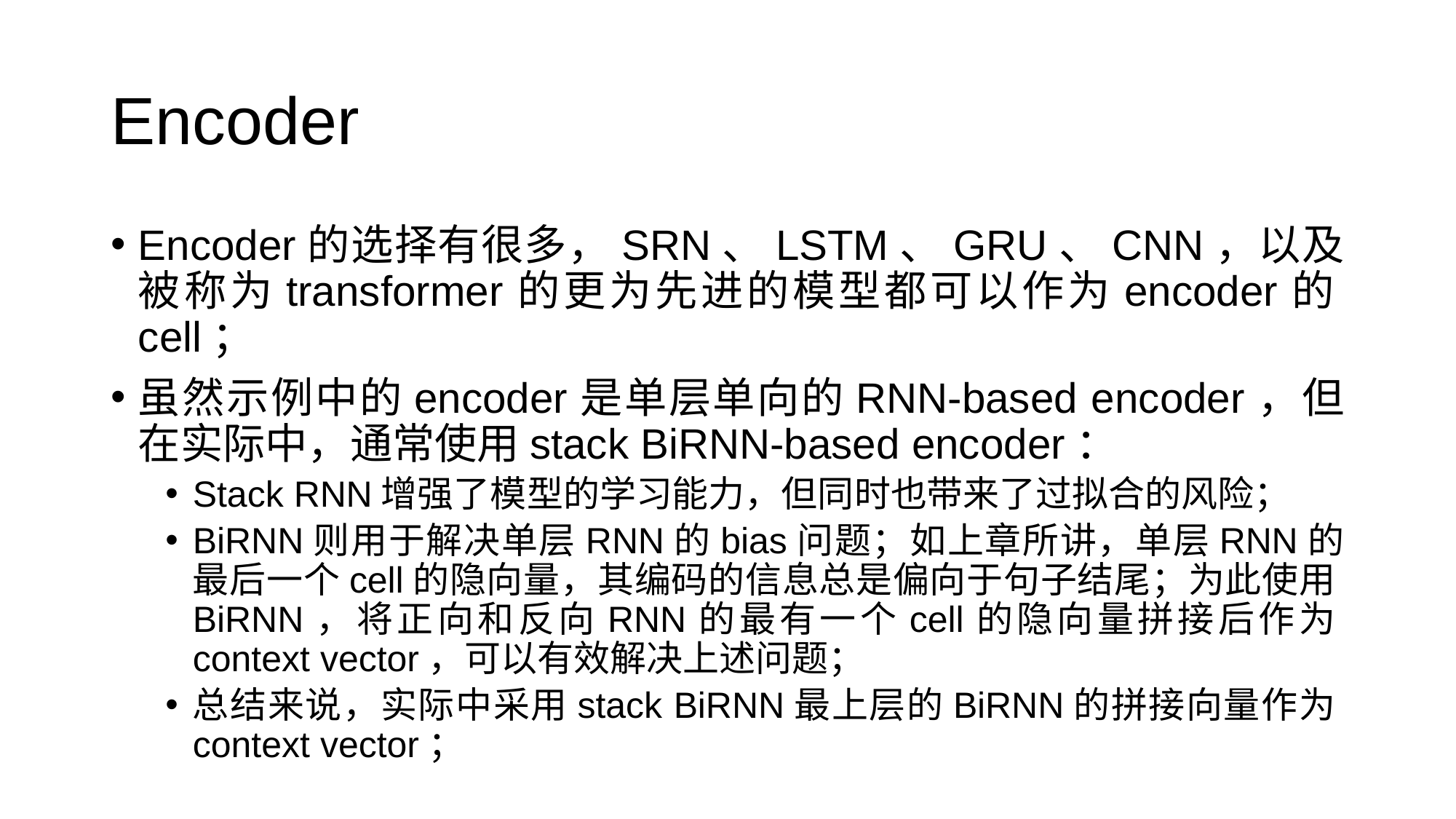

# Encoder
Encoder的选择有很多，SRN、LSTM、GRU、CNN，以及被称为transformer的更为先进的模型都可以作为encoder的cell；
虽然示例中的encoder是单层单向的RNN-based encoder，但在实际中，通常使用stack BiRNN-based encoder：
Stack RNN增强了模型的学习能力，但同时也带来了过拟合的风险；
BiRNN则用于解决单层RNN的bias问题；如上章所讲，单层RNN的最后一个cell的隐向量，其编码的信息总是偏向于句子结尾；为此使用BiRNN，将正向和反向RNN的最有一个cell的隐向量拼接后作为context vector，可以有效解决上述问题；
总结来说，实际中采用stack BiRNN最上层的BiRNN的拼接向量作为context vector；